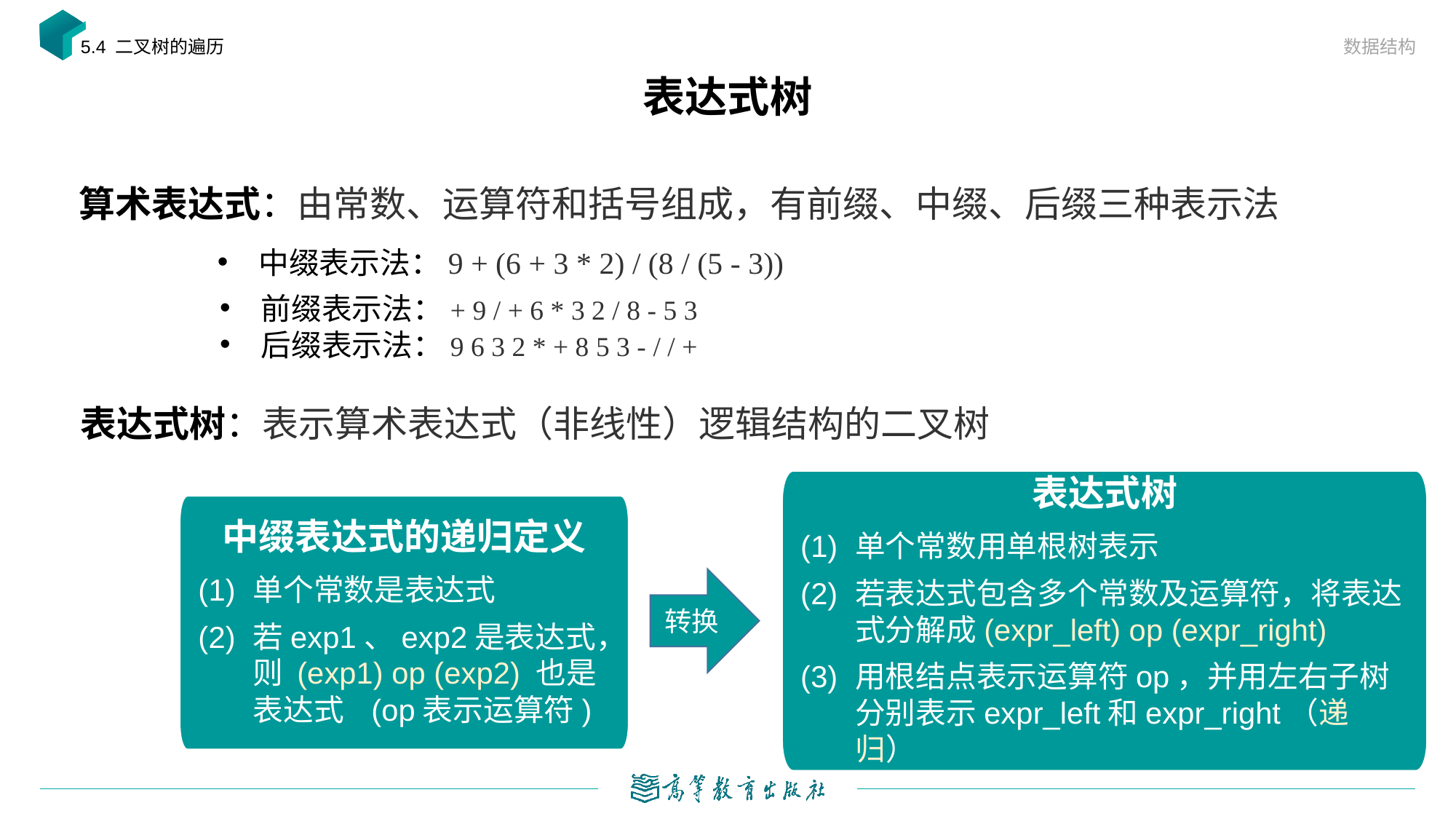

数据结构
5.4 二叉树的遍历
# 表达式树
算术表达式：由常数、运算符和括号组成，有前缀、中缀、后缀三种表示法

中缀表示法：9 + (6 + 3 * 2) / (8 / (5 - 3))
前缀表示法：+ 9 / + 6 * 3 2 / 8 - 5 3
后缀表示法：9 6 3 2 * + 8 5 3 - / / +
表达式树：表示算术表达式（非线性）逻辑结构的二叉树

表达式树
单个常数用单根树表示
若表达式包含多个常数及运算符，将表达式分解成(expr_left) op (expr_right)
用根结点表示运算符op，并用左右子树分别表示expr_left和expr_right（递归）
中缀表达式的递归定义
单个常数是表达式
若exp1、exp2是表达式，则 (exp1) op (exp2) 也是表达式   (op表示运算符)
转换